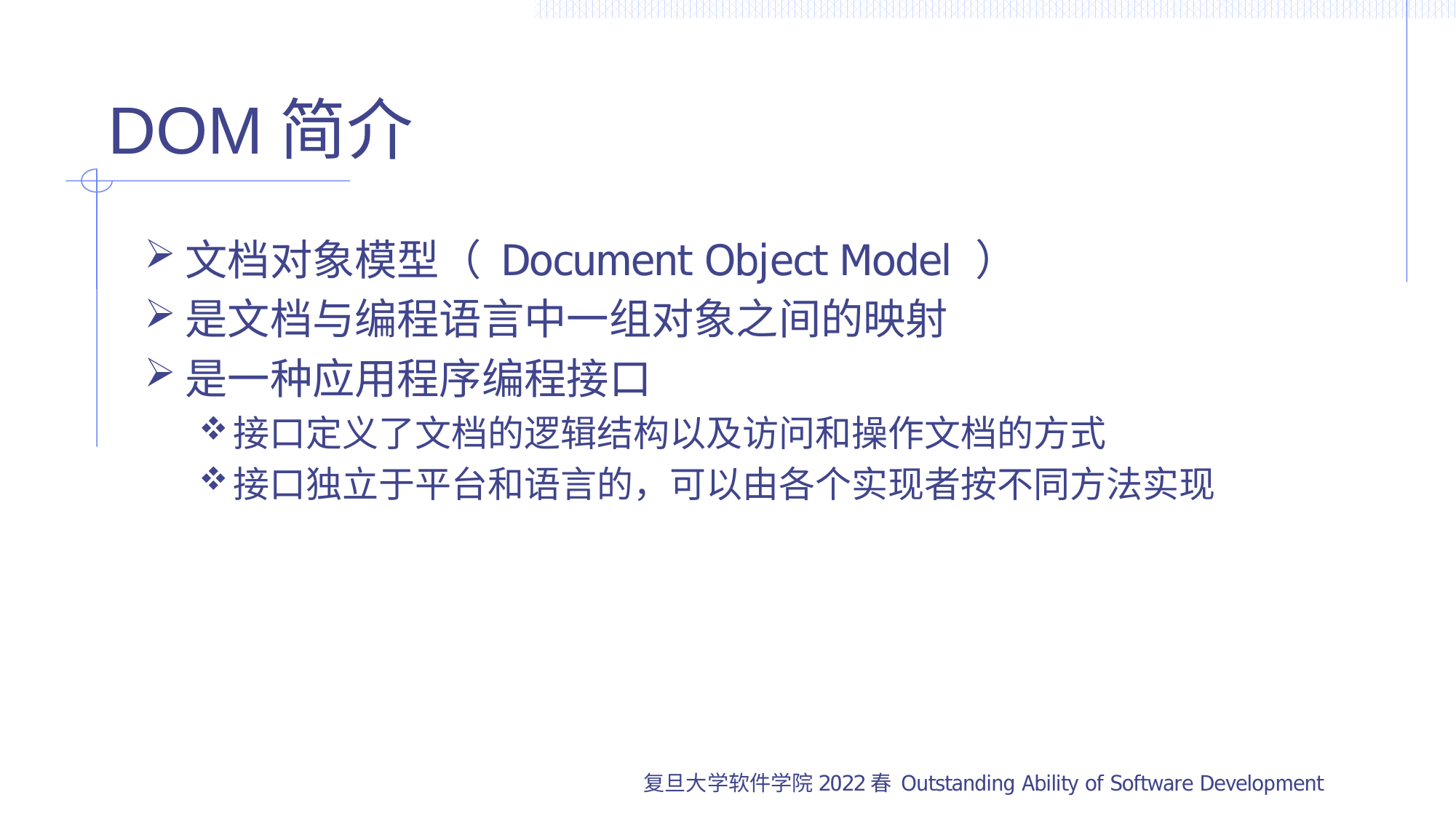

# DOM简介
文档对象模型（ Document Object Model ）
是文档与编程语言中一组对象之间的映射
是一种应用程序编程接口
接口定义了文档的逻辑结构以及访问和操作文档的方式
接口独立于平台和语言的，可以由各个实现者按不同方法实现